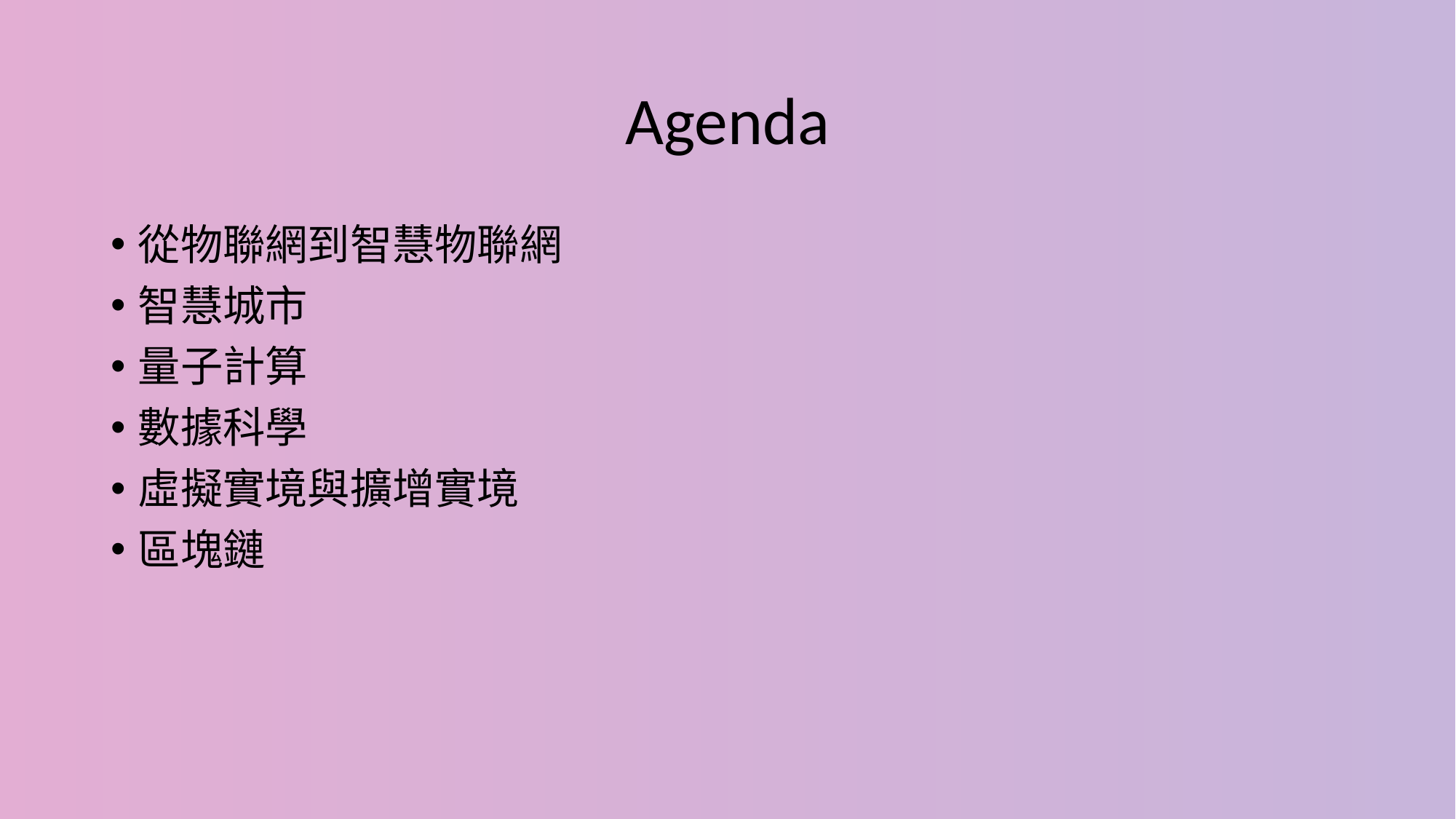

# Agenda
從物聯網到智慧物聯網
智慧城市
量子計算
數據科學
虛擬實境與擴增實境
區塊鏈